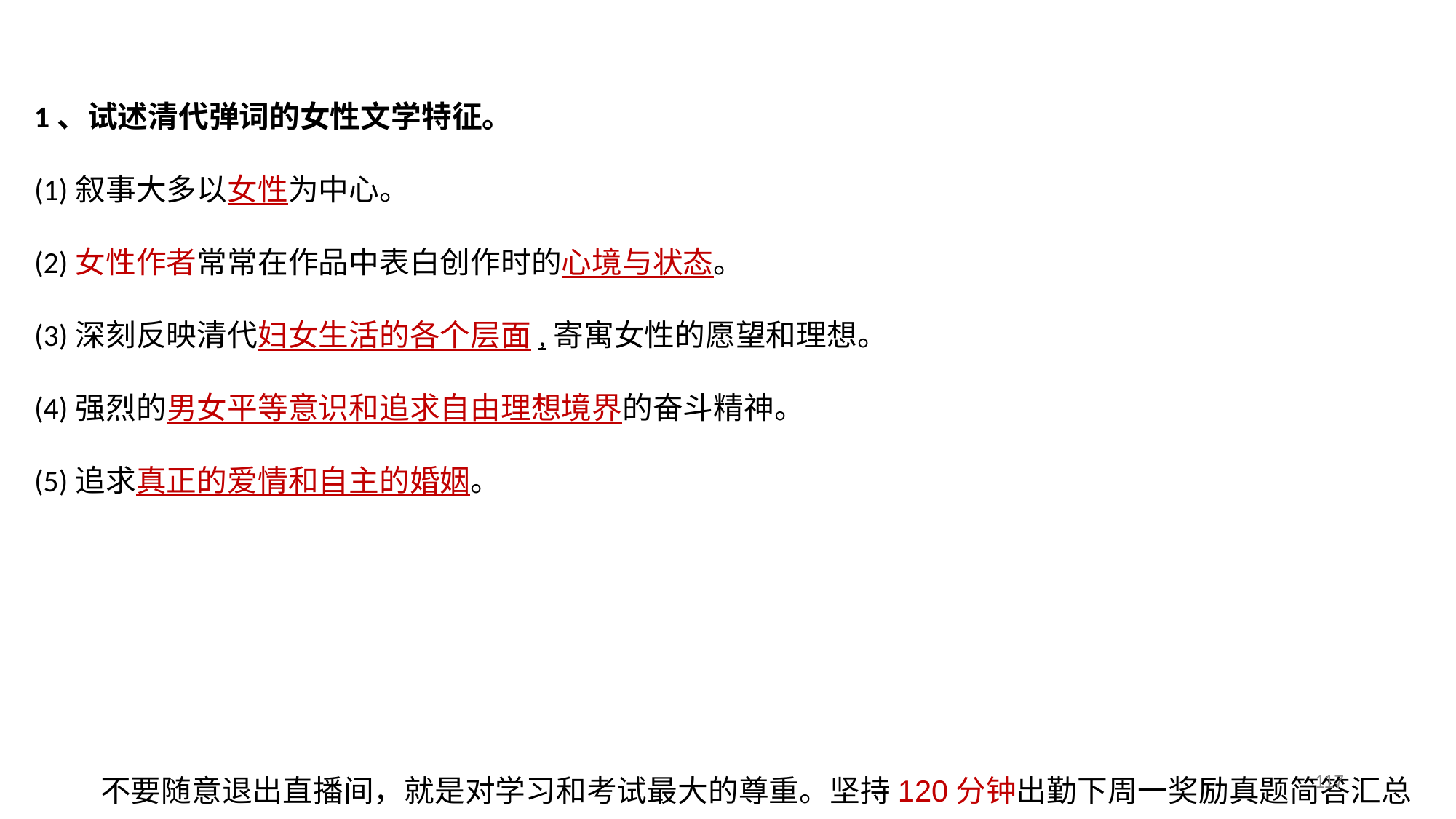

1、试述清代弹词的女性文学特征。
(1)叙事大多以女性为中心。
(2)女性作者常常在作品中表白创作时的心境与状态。
(3)深刻反映清代妇女生活的各个层面,寄寓女性的愿望和理想。
(4)强烈的男女平等意识和追求自由理想境界的奋斗精神。
(5)追求真正的爱情和自主的婚姻。
117